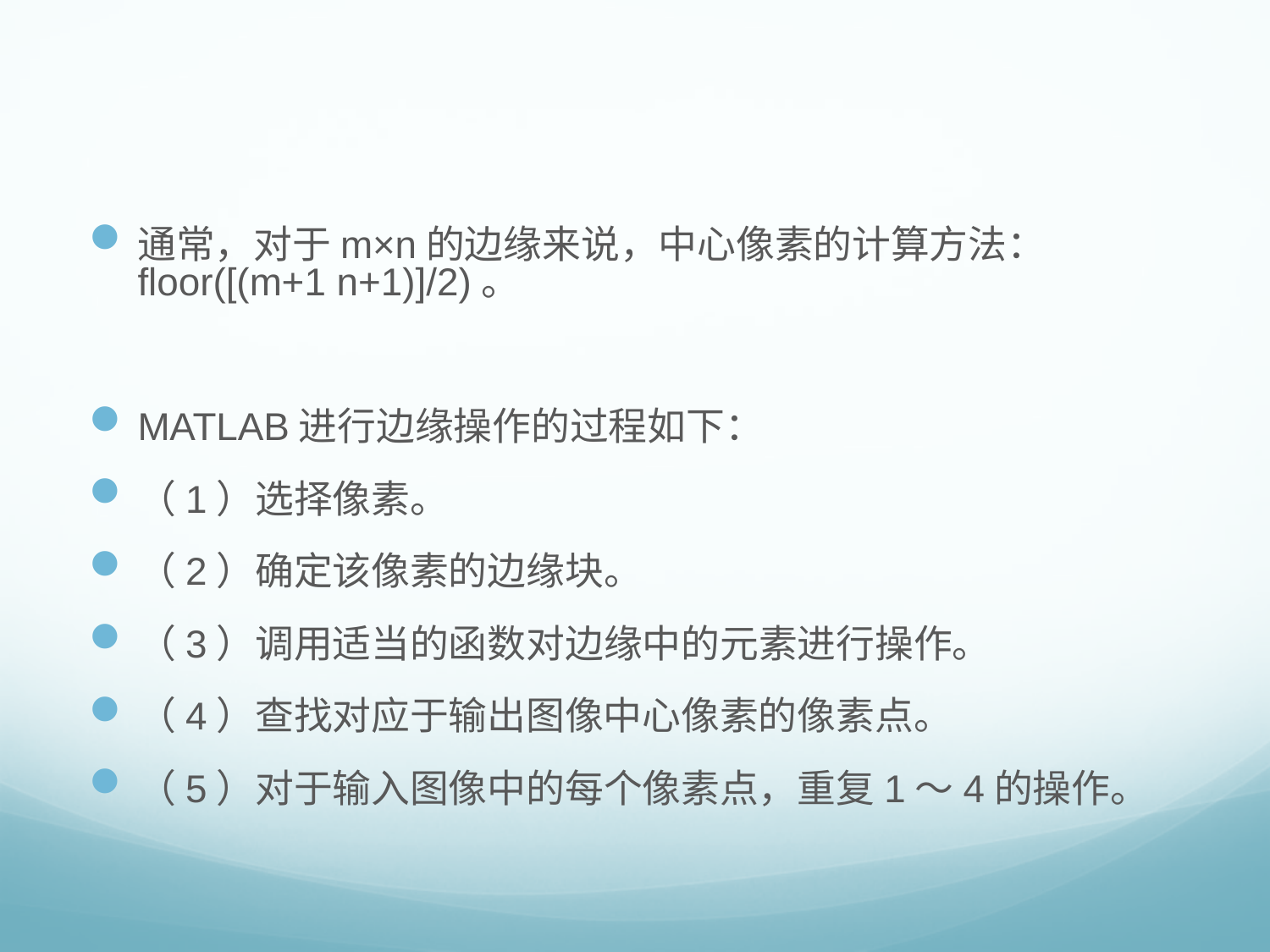

#
通常，对于m×n的边缘来说，中心像素的计算方法：floor([(m+1 n+1)]/2)。

MATLAB进行边缘操作的过程如下：
（1）选择像素。
（2）确定该像素的边缘块。
（3）调用适当的函数对边缘中的元素进行操作。
（4）查找对应于输出图像中心像素的像素点。
（5）对于输入图像中的每个像素点，重复1～4的操作。